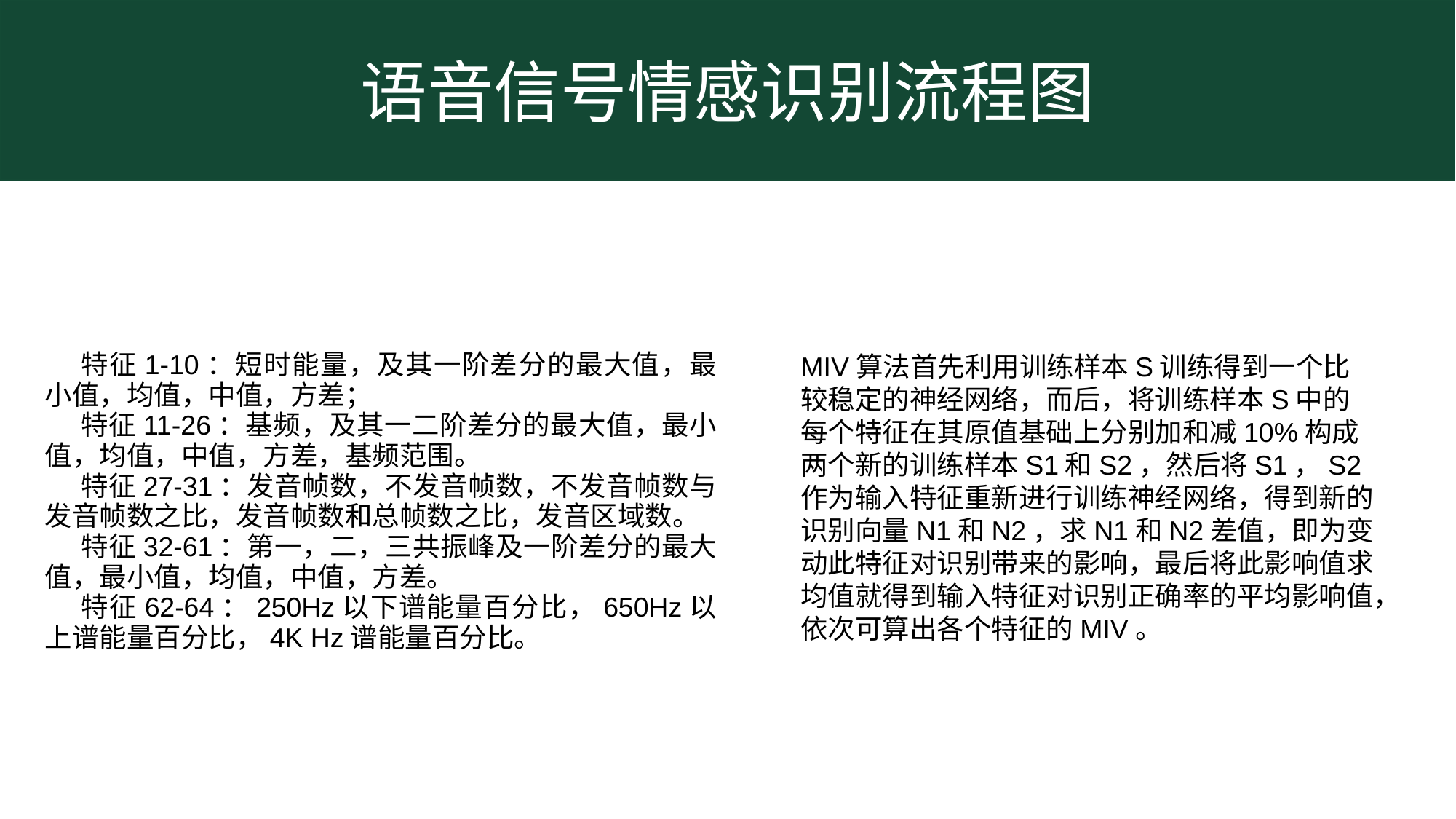

语音信号情感识别流程图
特征1-10：短时能量，及其一阶差分的最大值，最小值，均值，中值，方差；
特征11-26：基频，及其一二阶差分的最大值，最小值，均值，中值，方差，基频范围。
特征27-31：发音帧数，不发音帧数，不发音帧数与发音帧数之比，发音帧数和总帧数之比，发音区域数。
特征32-61：第一，二，三共振峰及一阶差分的最大值，最小值，均值，中值，方差。
特征62-64：250Hz以下谱能量百分比，650Hz以上谱能量百分比，4K Hz谱能量百分比。
MIV算法首先利用训练样本S训练得到一个比较稳定的神经网络，而后，将训练样本S中的每个特征在其原值基础上分别加和减10%构成两个新的训练样本S1和S2，然后将S1，S2作为输入特征重新进行训练神经网络，得到新的识别向量N1和N2，求N1和N2差值，即为变动此特征对识别带来的影响，最后将此影响值求均值就得到输入特征对识别正确率的平均影响值，依次可算出各个特征的MIV。